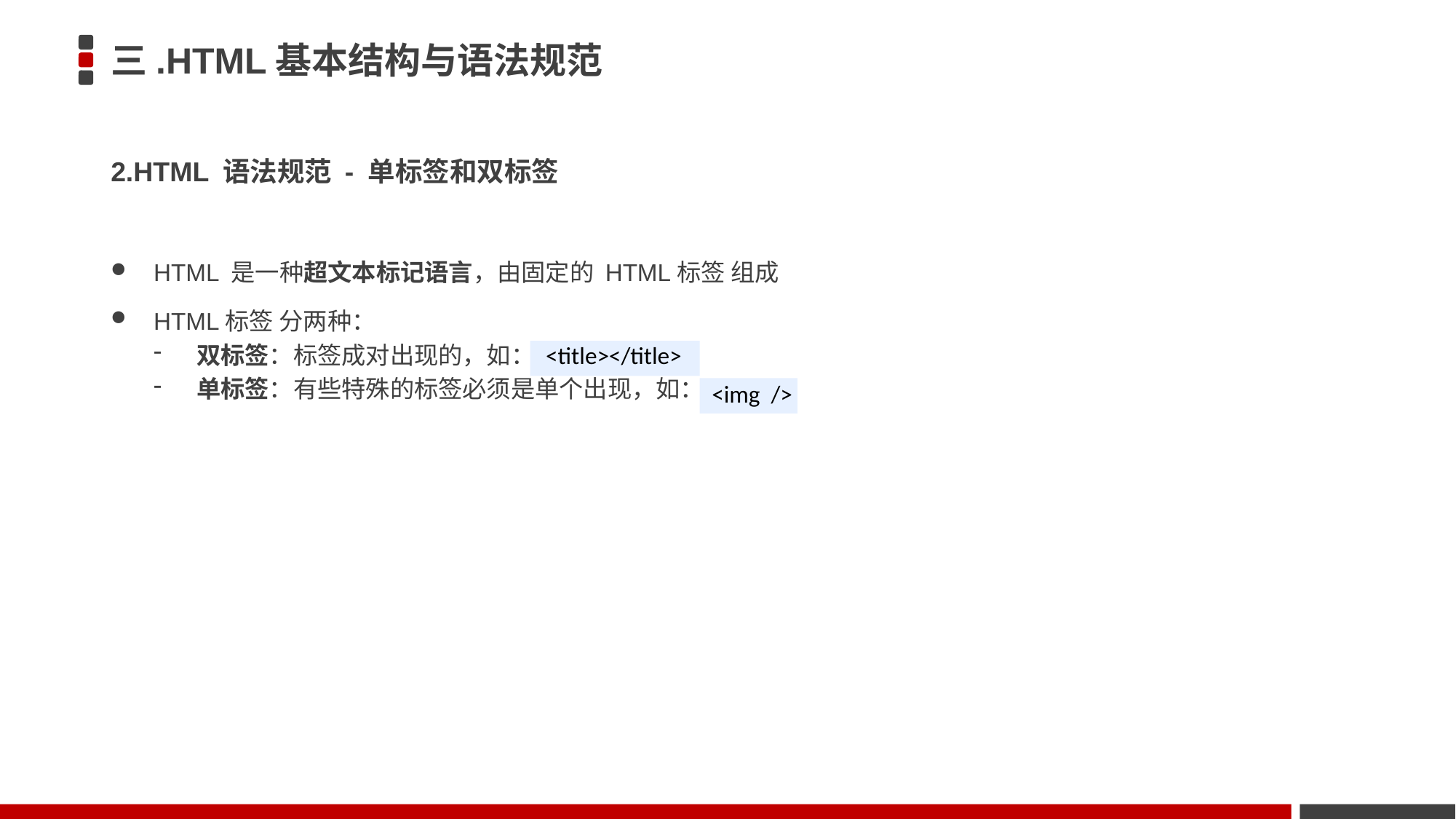

# 三.HTML基本结构与语法规范
2.HTML 语法规范 - 单标签和双标签
HTML 是一种超文本标记语言，由固定的 HTML标签 组成
HTML标签 分两种：
双标签：标签成对出现的，如：
单标签：有些特殊的标签必须是单个出现，如：
<title></title>

<img  />